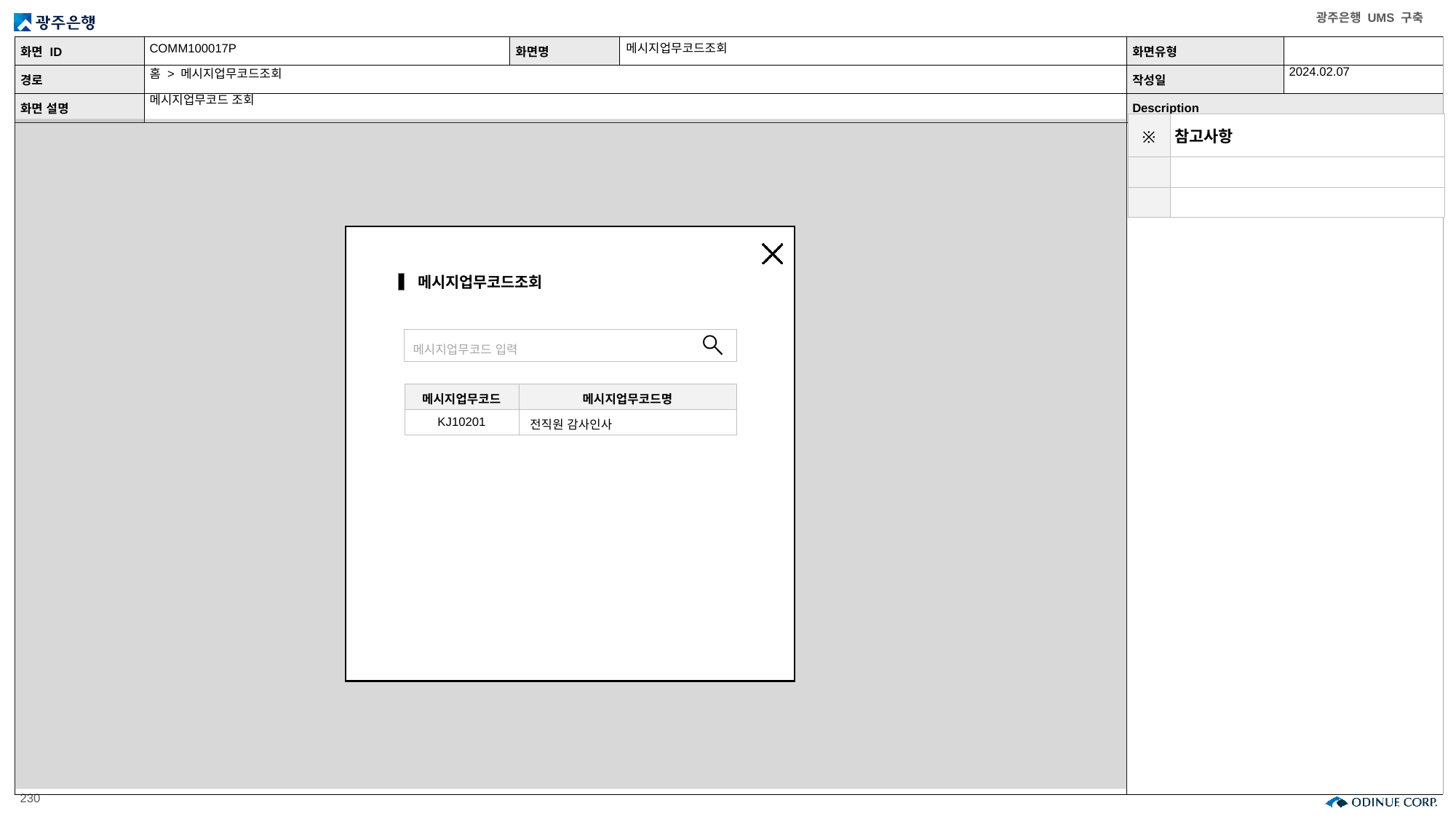

COMM100017P
메시지업무코드조회

2024.02.07
홈 > 메시지업무코드조회
메시지업무코드 조회
| ※ | 참고사항 |
| --- | --- |
|  |  |
|  |  |
메시지업무코드조회

메시지업무코드 입력

| 메시지업무코드 | 메시지업무코드명 |
| --- | --- |
| KJ10201 | 전직원 감사인사 |